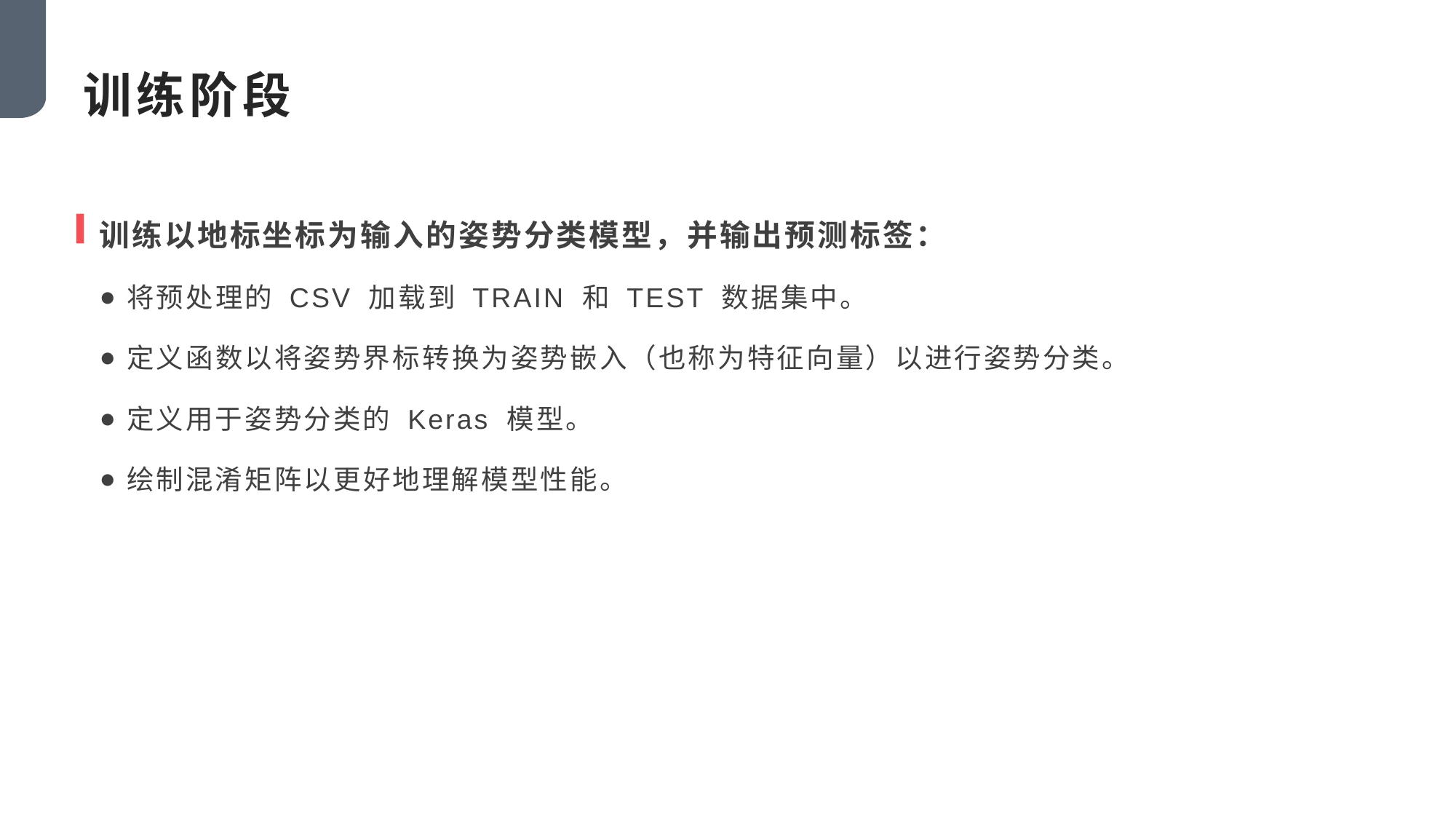

训练阶段
训练以地标坐标为输入的姿势分类模型，并输出预测标签：
将预处理的 CSV 加载到 TRAIN 和 TEST 数据集中。
定义函数以将姿势界标转换为姿势嵌入（也称为特征向量）以进行姿势分类。
定义用于姿势分类的 Keras 模型。
绘制混淆矩阵以更好地理解模型性能。